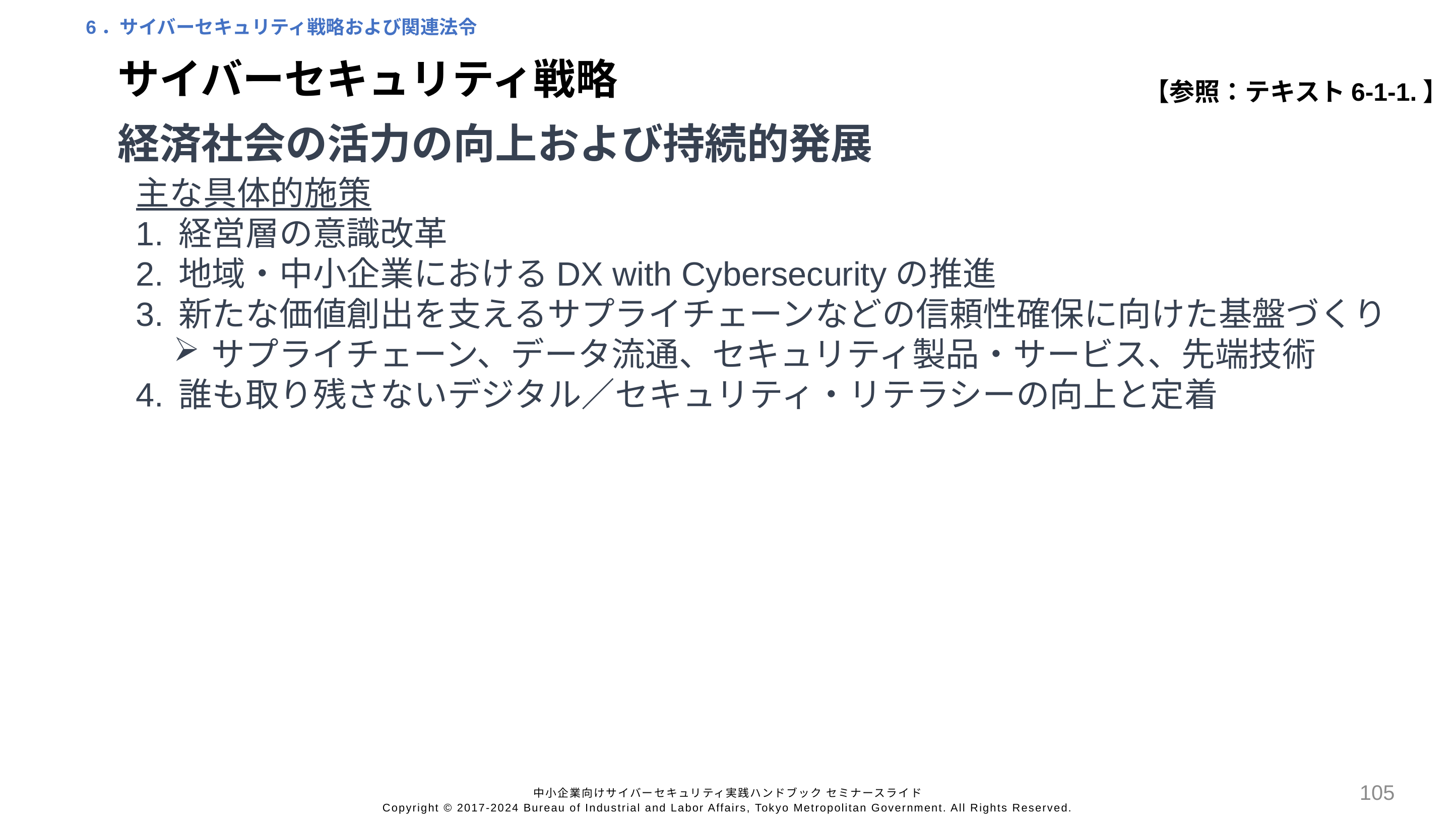

6．サイバーセキュリティ戦略および関連法令
サイバーセキュリティ戦略
【参照：テキスト6-1-1.】
経済社会の活力の向上および持続的発展
主な具体的施策
経営層の意識改革
地域・中小企業におけるDX with Cybersecurityの推進
新たな価値創出を支えるサプライチェーンなどの信頼性確保に向けた基盤づくり
サプライチェーン、データ流通、セキュリティ製品・サービス、先端技術
誰も取り残さないデジタル／セキュリティ・リテラシーの向上と定着
105